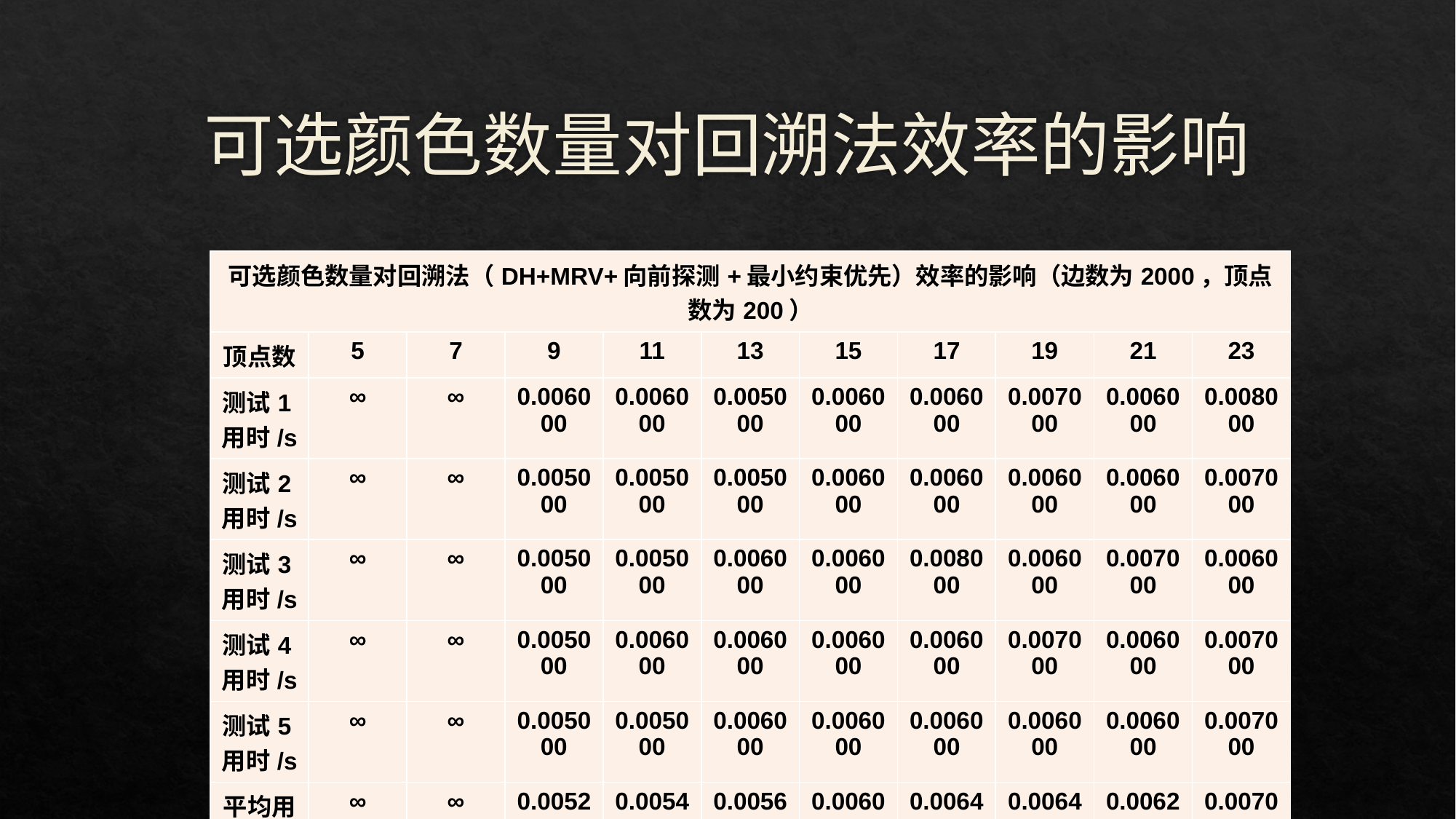

# 可选颜色数量对回溯法效率的影响
| 可选颜色数量对回溯法（DH+MRV+向前探测+最小约束优先）效率的影响（边数为2000，顶点数为200） |  |  |  |  |  |  |  |  |  |  |
| --- | --- | --- | --- | --- | --- | --- | --- | --- | --- | --- |
| 顶点数 | 5 | 7 | 9 | 11 | 13 | 15 | 17 | 19 | 21 | 23 |
| 测试1用时/s | ∞ | ∞ | 0.006000 | 0.006000 | 0.005000 | 0.006000 | 0.006000 | 0.007000 | 0.006000 | 0.008000 |
| 测试2用时/s | ∞ | ∞ | 0.005000 | 0.005000 | 0.005000 | 0.006000 | 0.006000 | 0.006000 | 0.006000 | 0.007000 |
| 测试3用时/s | ∞ | ∞ | 0.005000 | 0.005000 | 0.006000 | 0.006000 | 0.008000 | 0.006000 | 0.007000 | 0.006000 |
| 测试4用时/s | ∞ | ∞ | 0.005000 | 0.006000 | 0.006000 | 0.006000 | 0.006000 | 0.007000 | 0.006000 | 0.007000 |
| 测试5用时/s | ∞ | ∞ | 0.005000 | 0.005000 | 0.006000 | 0.006000 | 0.006000 | 0.006000 | 0.006000 | 0.007000 |
| 平均用时/s | ∞ | ∞ | 0.005200 | 0.005400 | 0.005600 | 0.006000 | 0.006400 | 0.006400 | 0.006200 | 0.007000 |